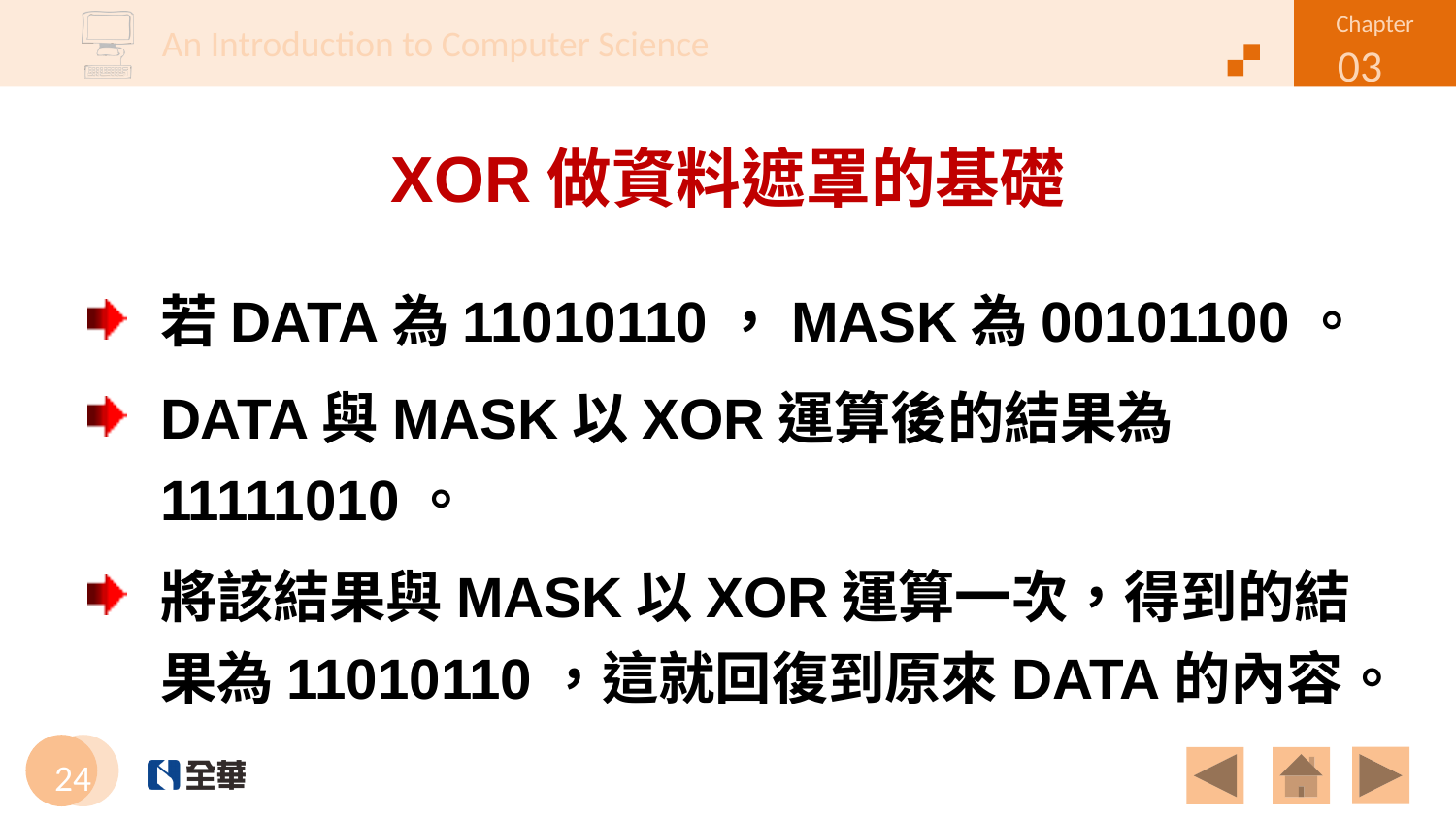

# XOR做資料遮罩的基礎
若DATA為11010110，MASK為00101100。
DATA與MASK以XOR運算後的結果為11111010。
將該結果與MASK以XOR運算一次，得到的結果為11010110，這就回復到原來DATA的內容。